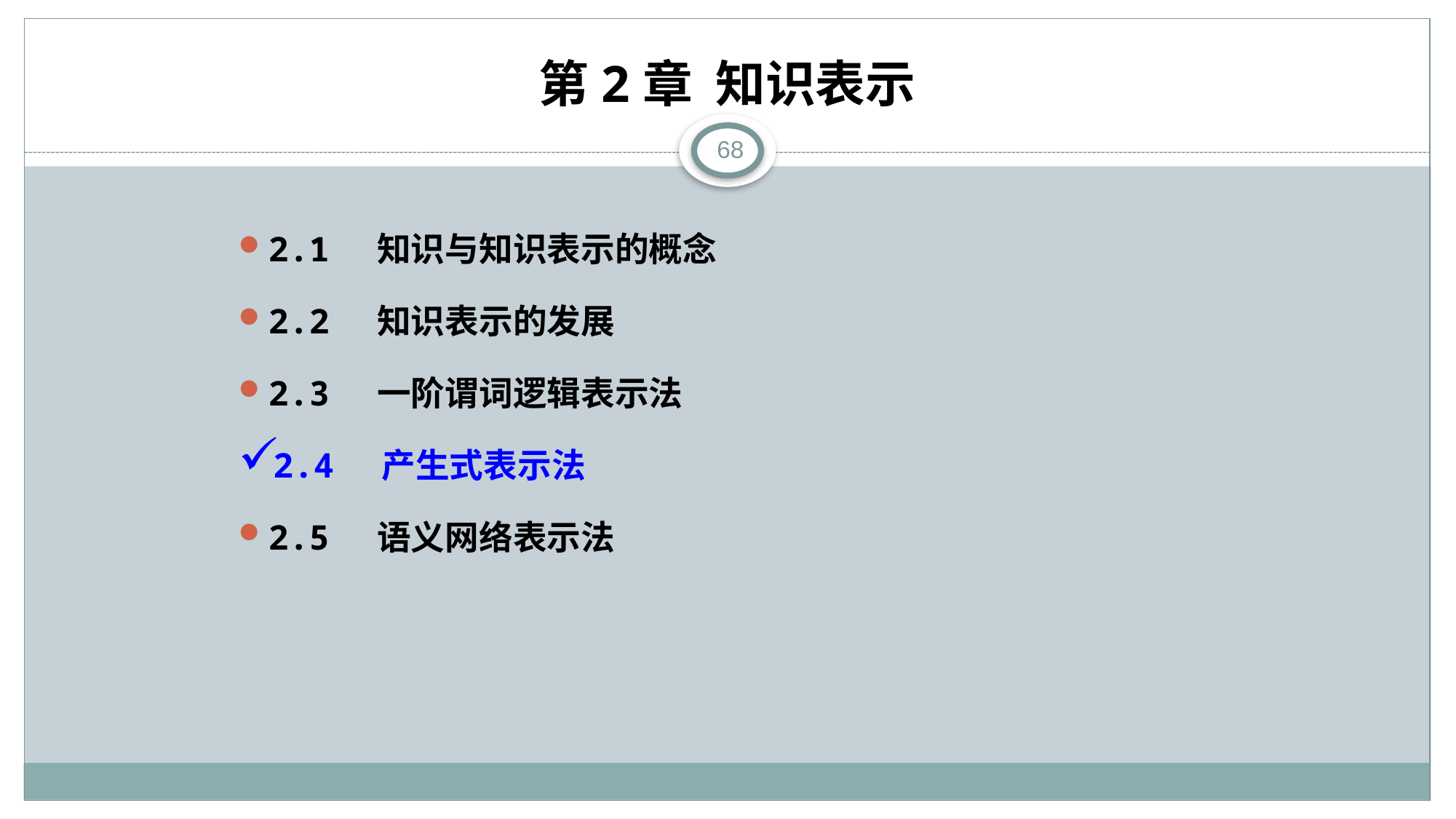

# 第2章  知识表示
68
2.1  知识与知识表示的概念
2.2  知识表示的发展
2.3  一阶谓词逻辑表示法
2.4  产生式表示法
2.5  语义网络表示法